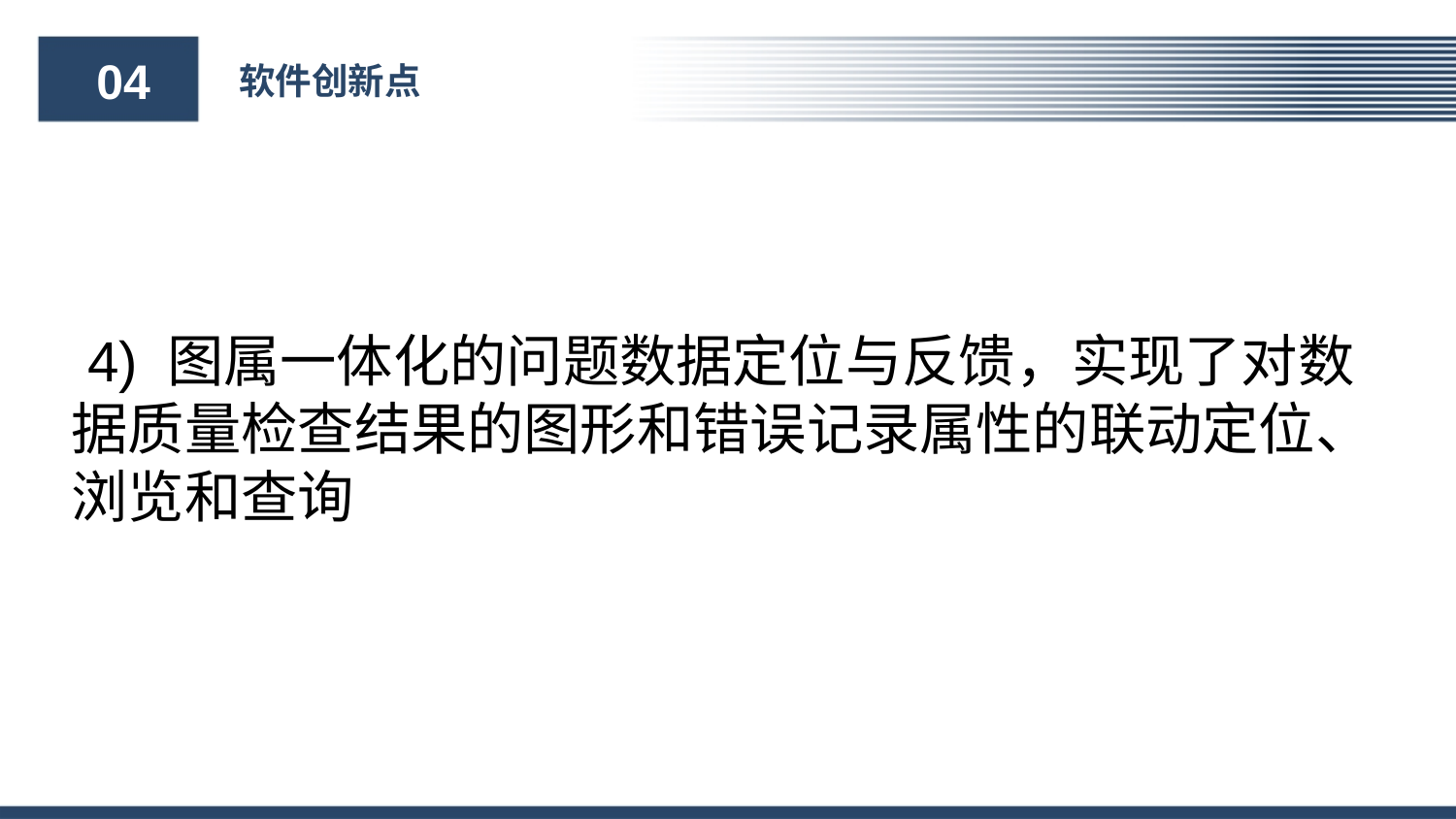

04
软件创新点
 4) 图属一体化的问题数据定位与反馈，实现了对数据质量检查结果的图形和错误记录属性的联动定位、浏览和查询